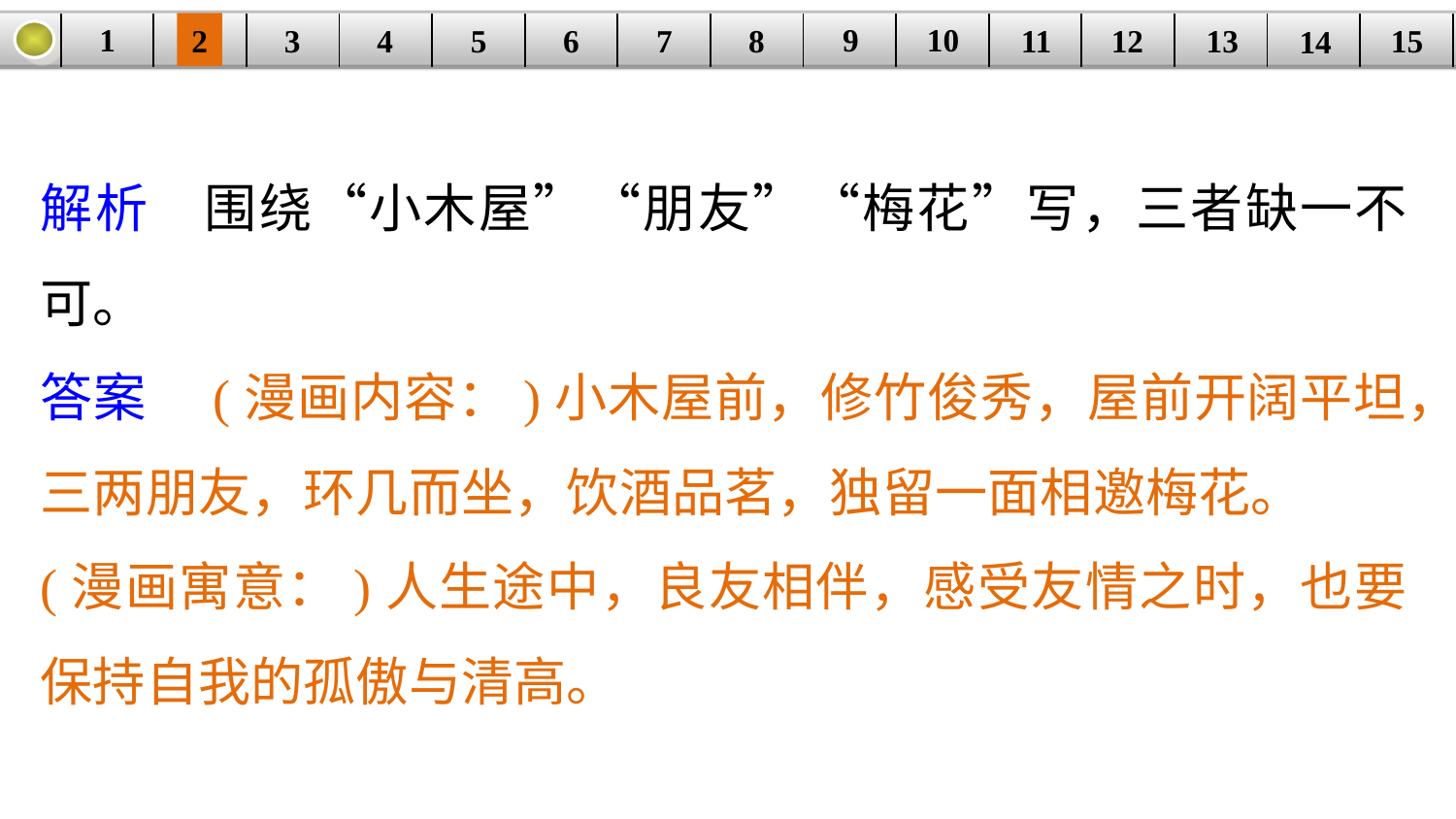

9
10
1
3
4
5
6
8
11
2
12
15
|  |  |  |  |  |  |  |  |  |  |  |  |  |  |  |
| --- | --- | --- | --- | --- | --- | --- | --- | --- | --- | --- | --- | --- | --- | --- |
7
13
14

解析　围绕“小木屋”“朋友”“梅花”写，三者缺一不可。
答案　(漫画内容：)小木屋前，修竹俊秀，屋前开阔平坦，三两朋友，环几而坐，饮酒品茗，独留一面相邀梅花。
(漫画寓意：)人生途中，良友相伴，感受友情之时，也要保持自我的孤傲与清高。